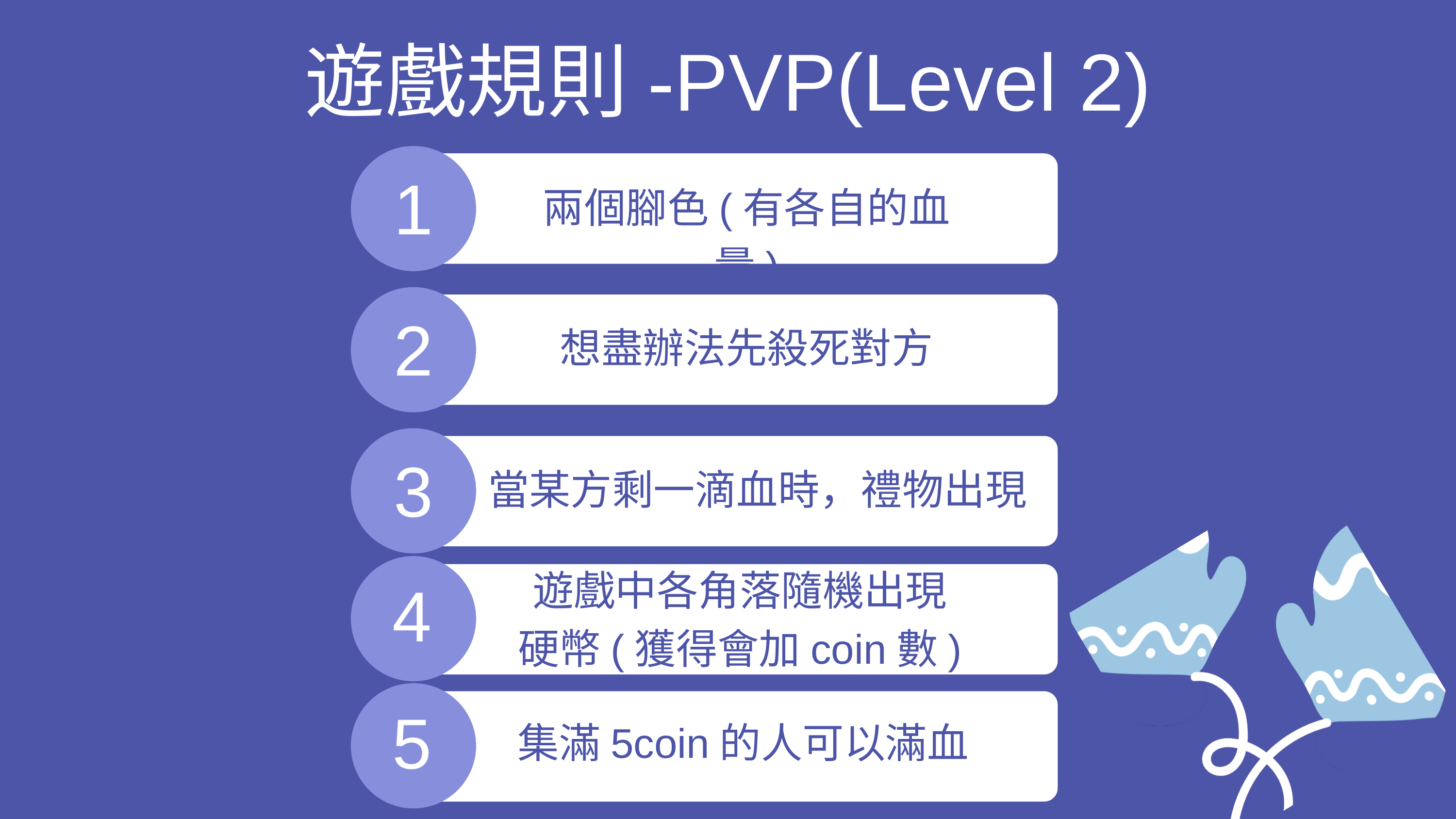

遊戲規則-PVP(Level 2)

1

兩個腳色(有各自的血量)

2

想盡辦法先殺死對方

3

當某方剩一滴血時，禮物出現

遊戲中各角落隨機出現
硬幣(獲得會加coin數)
4

5

集滿5coin的人可以滿血